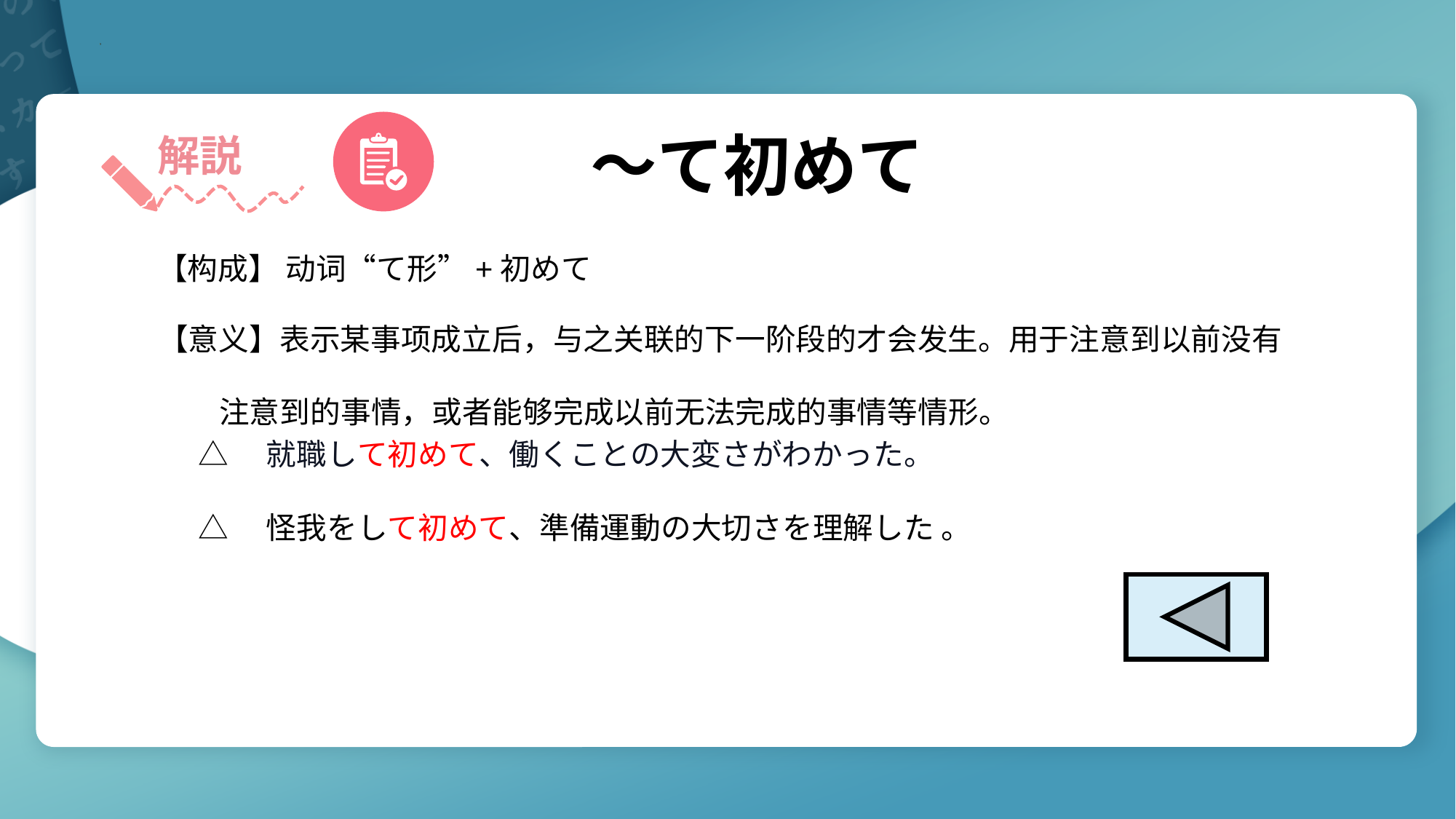

解説

～て初めて
【构成】 动词“て形”+初めて
【意义】表示某事项成立后，与之关联的下一阶段的才会发生。用于注意到以前没有
        注意到的事情，或者能够完成以前无法完成的事情等情形。
△　就職して初めて、働くことの大変さがわかった。

△　怪我をして初めて、準備運動の大切さを理解した 。